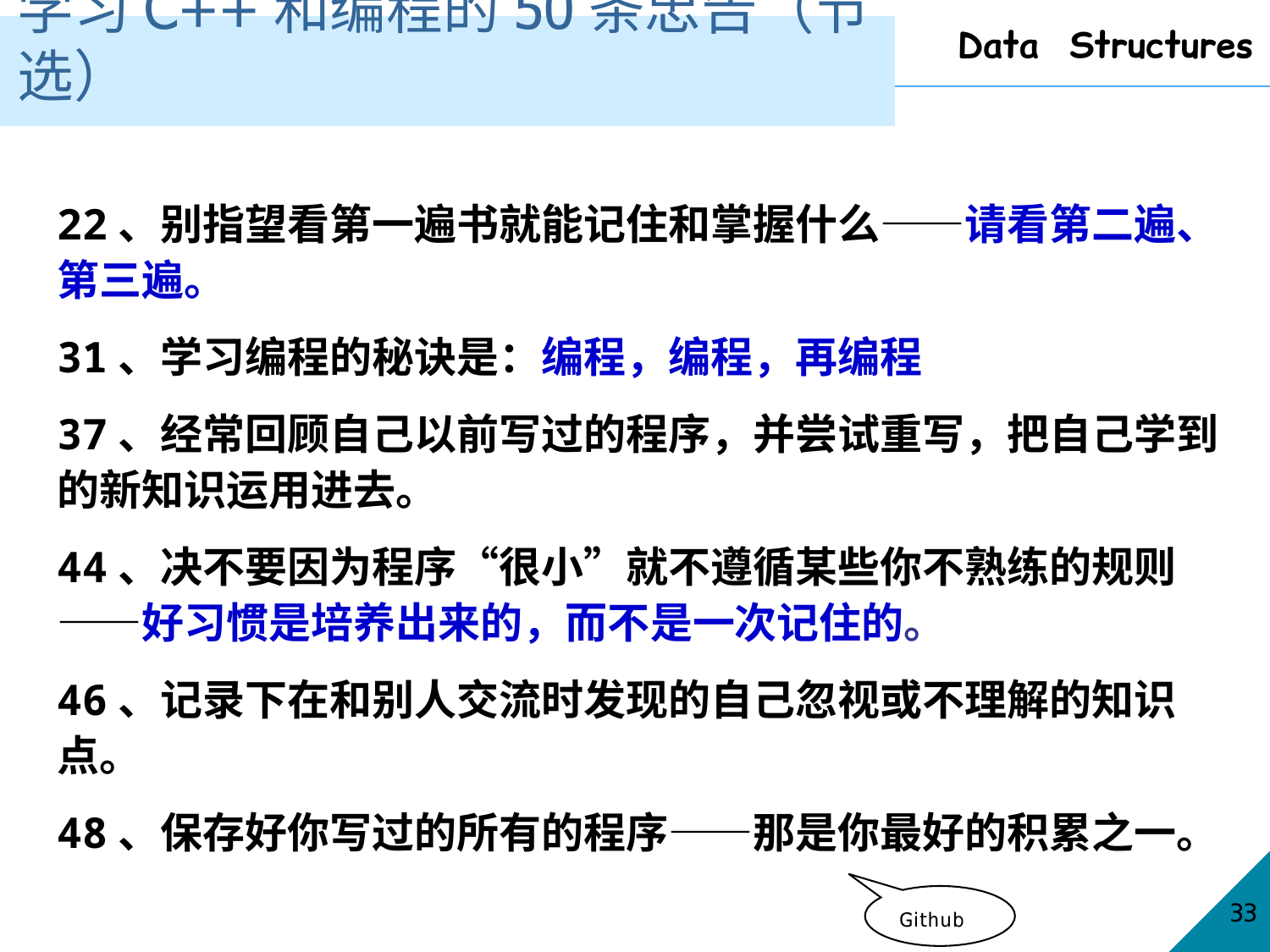

# 学习C++和编程的50条忠告（节选）
22、别指望看第一遍书就能记住和掌握什么——请看第二遍、第三遍。
31、学习编程的秘诀是：编程，编程，再编程。
37、经常回顾自己以前写过的程序，并尝试重写，把自己学到的新知识运用进去。
44、决不要因为程序“很小”就不遵循某些你不熟练的规则——好习惯是培养出来的，而不是一次记住的。
46、记录下在和别人交流时发现的自己忽视或不理解的知识点。
48、保存好你写过的所有的程序——那是你最好的积累之一。
Github
33